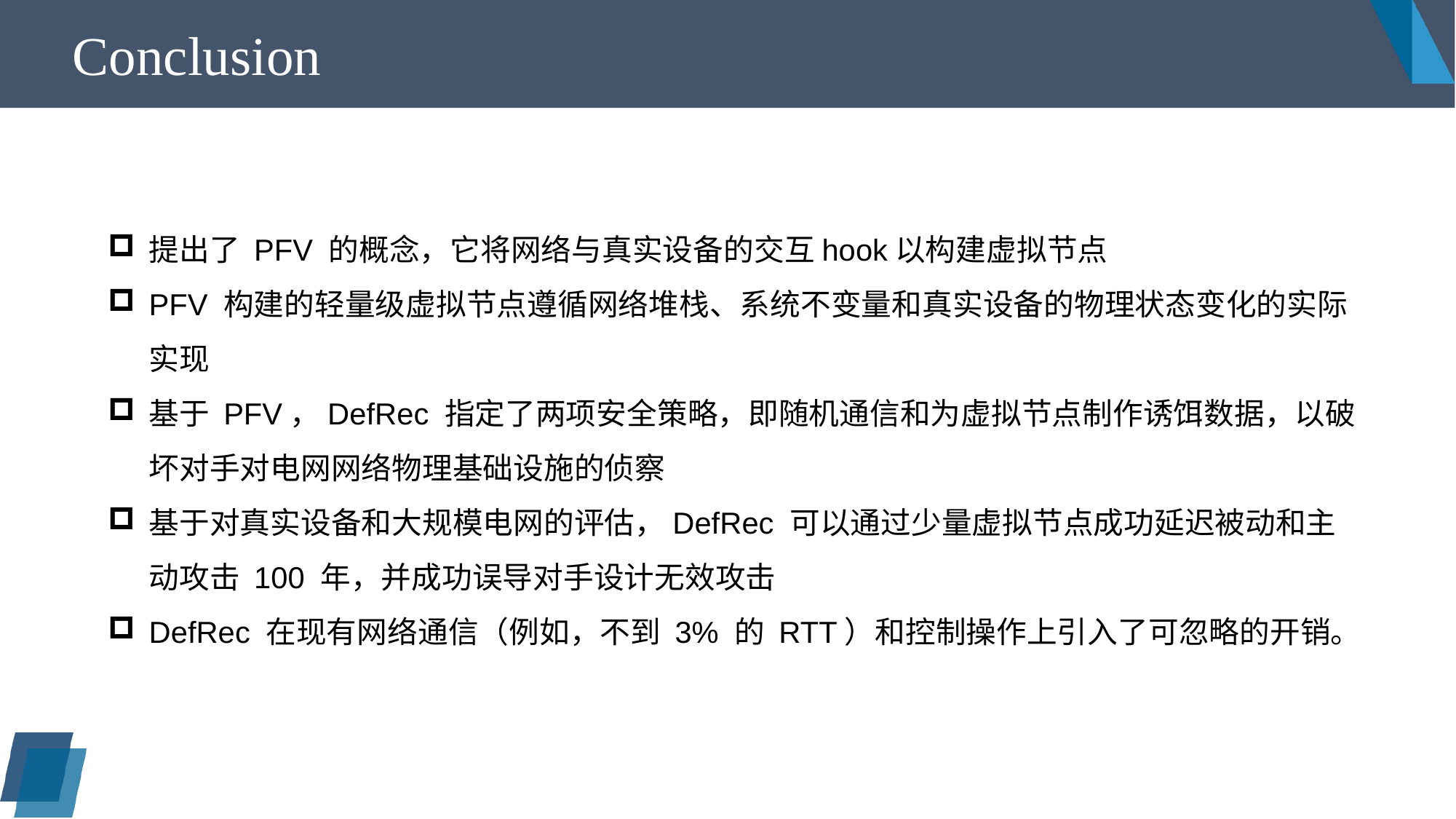

Conclusion
提出了 PFV 的概念，它将网络与真实设备的交互hook以构建虚拟节点
PFV 构建的轻量级虚拟节点遵循网络堆栈、系统不变量和真实设备的物理状态变化的实际实现
基于 PFV，DefRec 指定了两项安全策略，即随机通信和为虚拟节点制作诱饵数据，以破坏对手对电网网络物理基础设施的侦察
基于对真实设备和大规模电网的评估，DefRec 可以通过少量虚拟节点成功延迟被动和主动攻击 100 年，并成功误导对手设计无效攻击
DefRec 在现有网络通信（例如，不到 3% 的 RTT）和控制操作上引入了可忽略的开销。